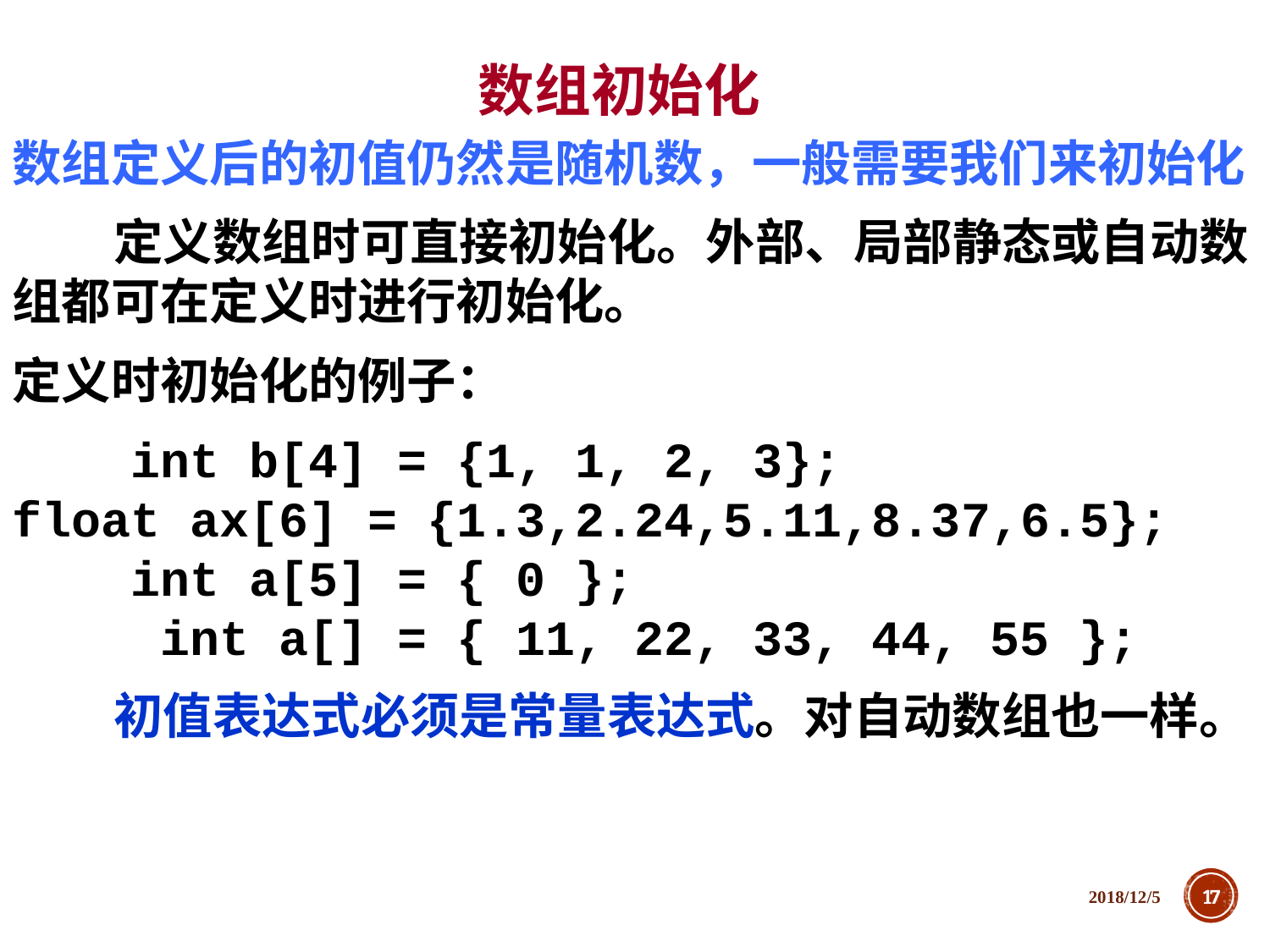

数组初始化
数组定义后的初值仍然是随机数，一般需要我们来初始化
        定义数组时可直接初始化。外部、局部静态或自动数组都可在定义时进行初始化。
定义时初始化的例子：
    int b[4] = {1, 1, 2, 3};
float ax[6] = {1.3,2.24,5.11,8.37,6.5};
    int a[5] = { 0 };
     int a[] = { 11, 22, 33, 44, 55 };
        初值表达式必须是常量表达式。对自动数组也一样。
2018/12/5
17